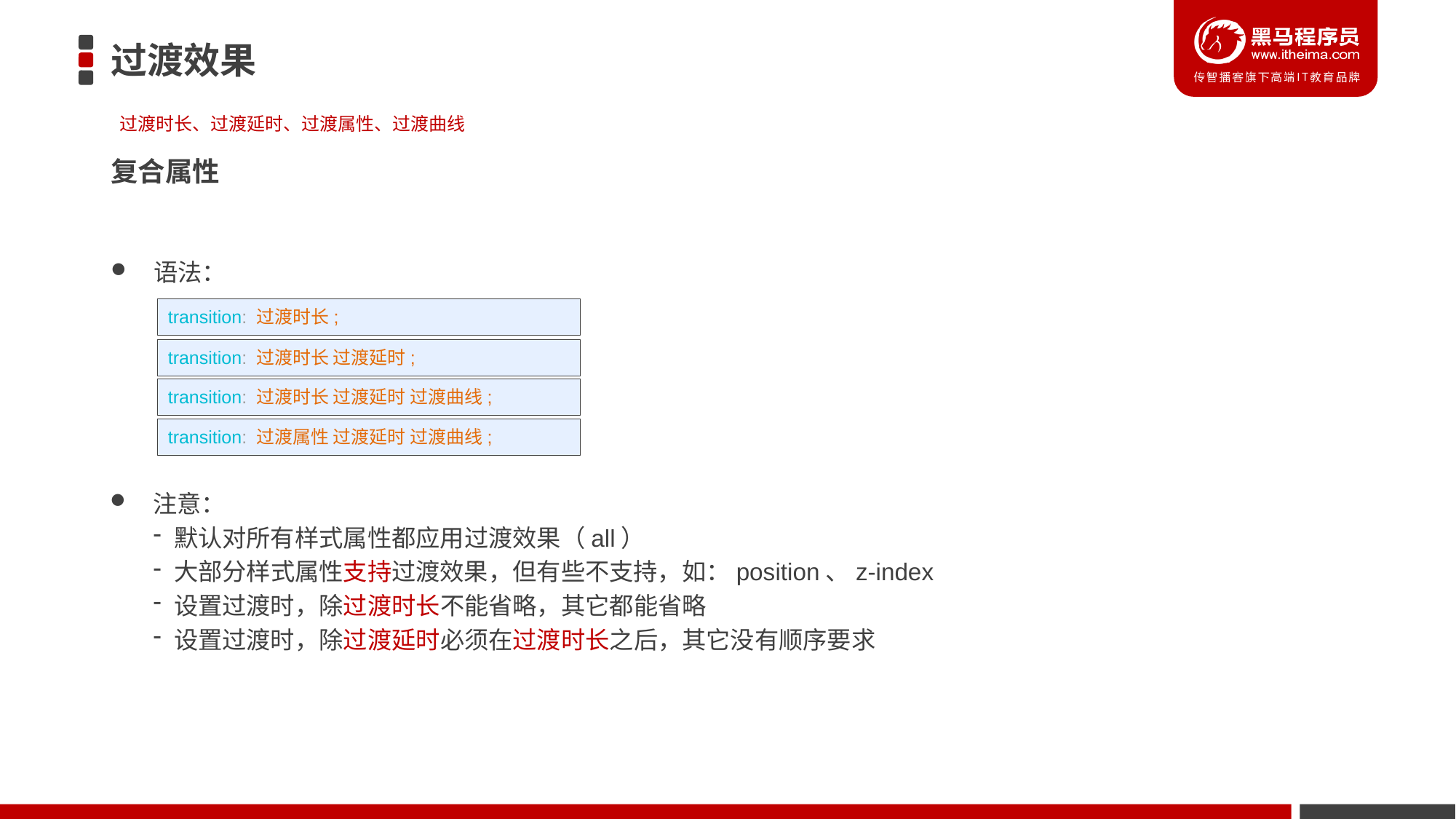

# 过渡效果
过渡时长、过渡延时、过渡属性、过渡曲线
复合属性
语法：

transition: 过渡时长;

transition: 过渡时长 过渡延时;

transition: 过渡时长 过渡延时 过渡曲线;

transition: 过渡属性 过渡延时 过渡曲线;
注意：
默认对所有样式属性都应用过渡效果（all）
大部分样式属性支持过渡效果，但有些不支持，如：position、z-index
设置过渡时，除过渡时长不能省略，其它都能省略
设置过渡时，除过渡延时必须在过渡时长之后，其它没有顺序要求